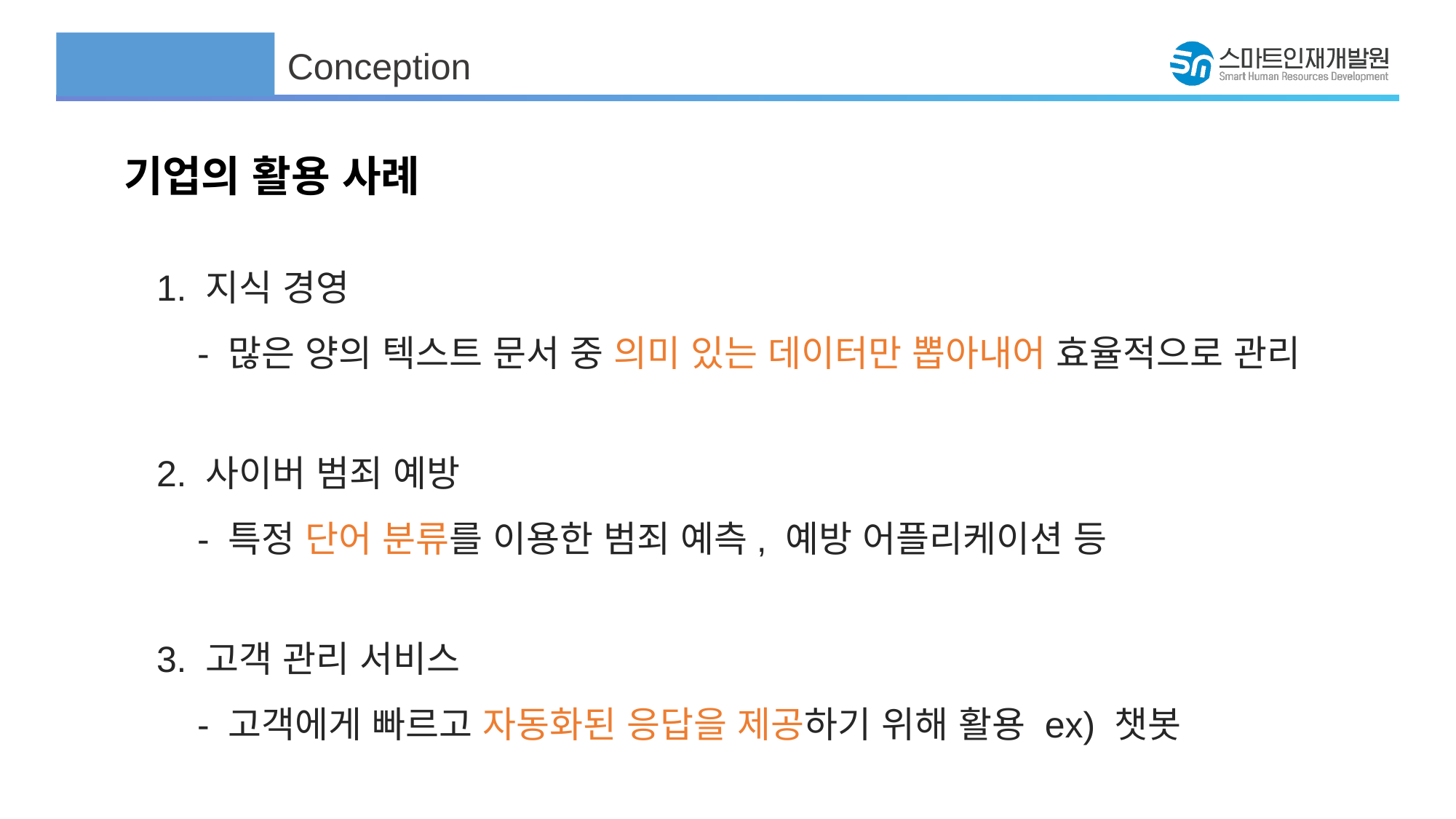

Conception
기업의 활용 사례
1. 지식 경영
    - 많은 양의 텍스트 문서 중 의미 있는 데이터만 뽑아내어 효율적으로 관리

2. 사이버 범죄 예방
    - 특정 단어 분류를 이용한 범죄 예측, 예방 어플리케이션 등

3. 고객 관리 서비스
    - 고객에게 빠르고 자동화된 응답을 제공하기 위해 활용 ex) 챗봇